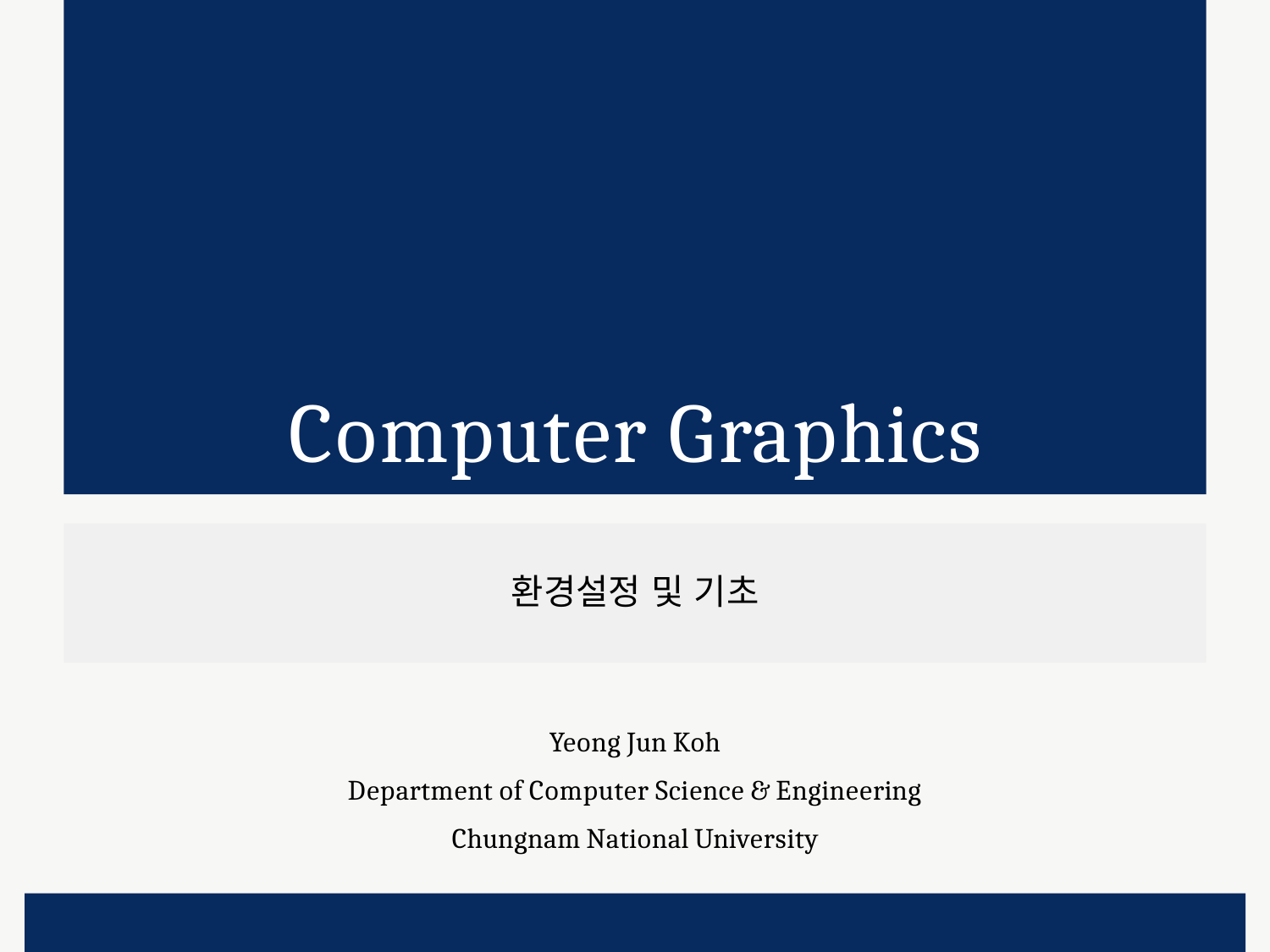

# Computer Graphics
환경설정 및 기초
Yeong Jun Koh
Department of Computer Science & Engineering
Chungnam National University